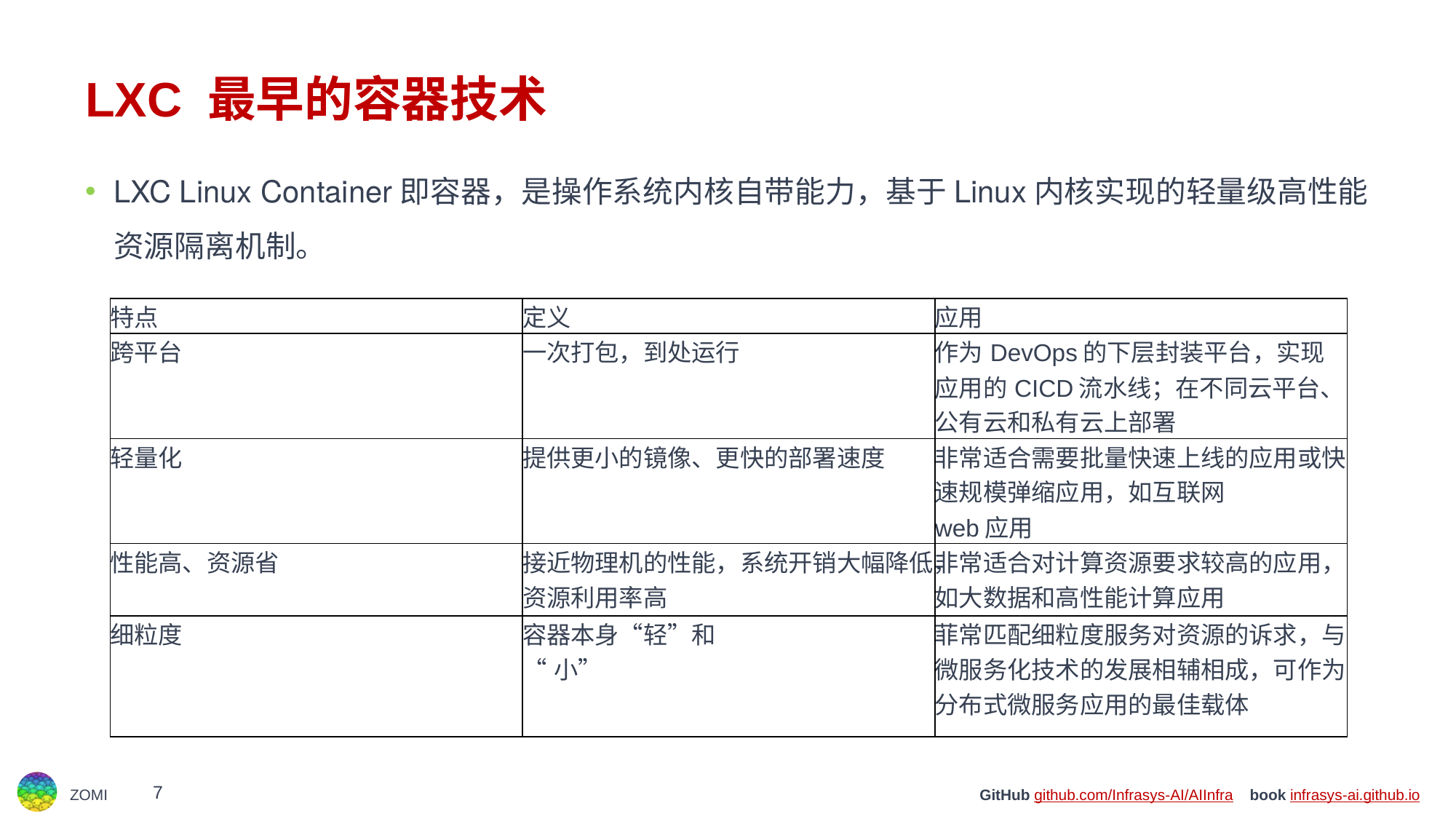

# LXC 最早的容器技术
LXC Linux Container即容器，是操作系统内核自带能力，基于Linux内核实现的轻量级高性能资源隔离机制。

| 特点 | 定义 | 应用 |
| --- | --- | --- |
| 跨平台 | 一次打包，到处运行 | 作为DevOps的下层封装平台，实现应用的CICD流水线；在不同云平台、公有云和私有云上部署 |
| 轻量化 | 提供更小的镜像、更快的部署速度 | 非常适合需要批量快速上线的应用或快速规模弹缩应用，如互联网 web应用 |
| 性能高、资源省 | 接近物理机的性能，系统开销大幅降低，资源利用率高 | 非常适合对计算资源要求较高的应用，如大数据和高性能计算应用 |
| 细粒度 | 容器本身“轻”和 “小” | 菲常匹配细粒度服务对资源的诉求，与微服务化技术的发展相辅相成，可作为分布式微服务应用的最佳载体 |